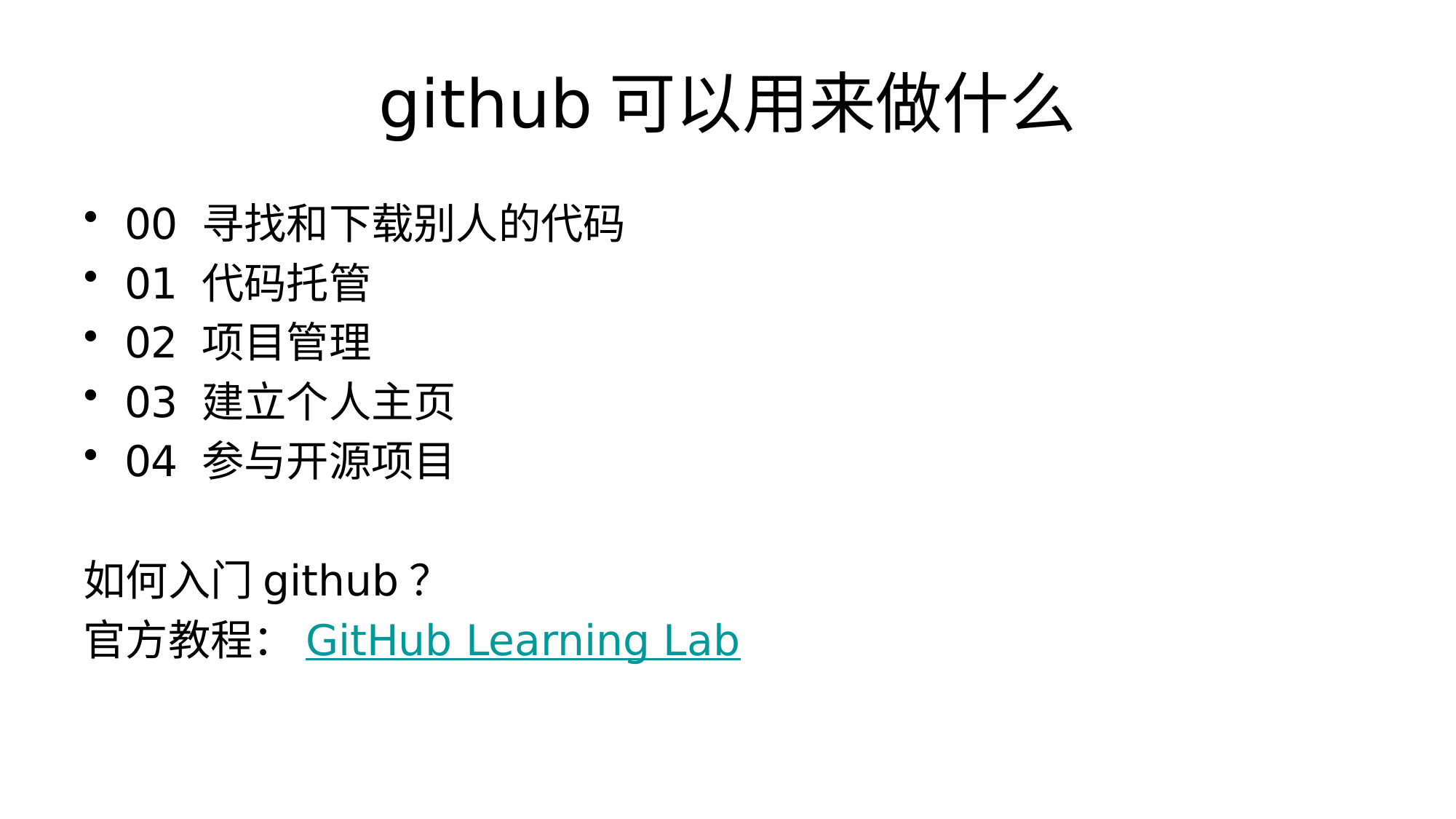

# github可以用来做什么
00 寻找和下载别人的代码
01 代码托管
02 项目管理
03 建立个人主页
04 参与开源项目

如何入门github？
官方教程：GitHub Learning Lab